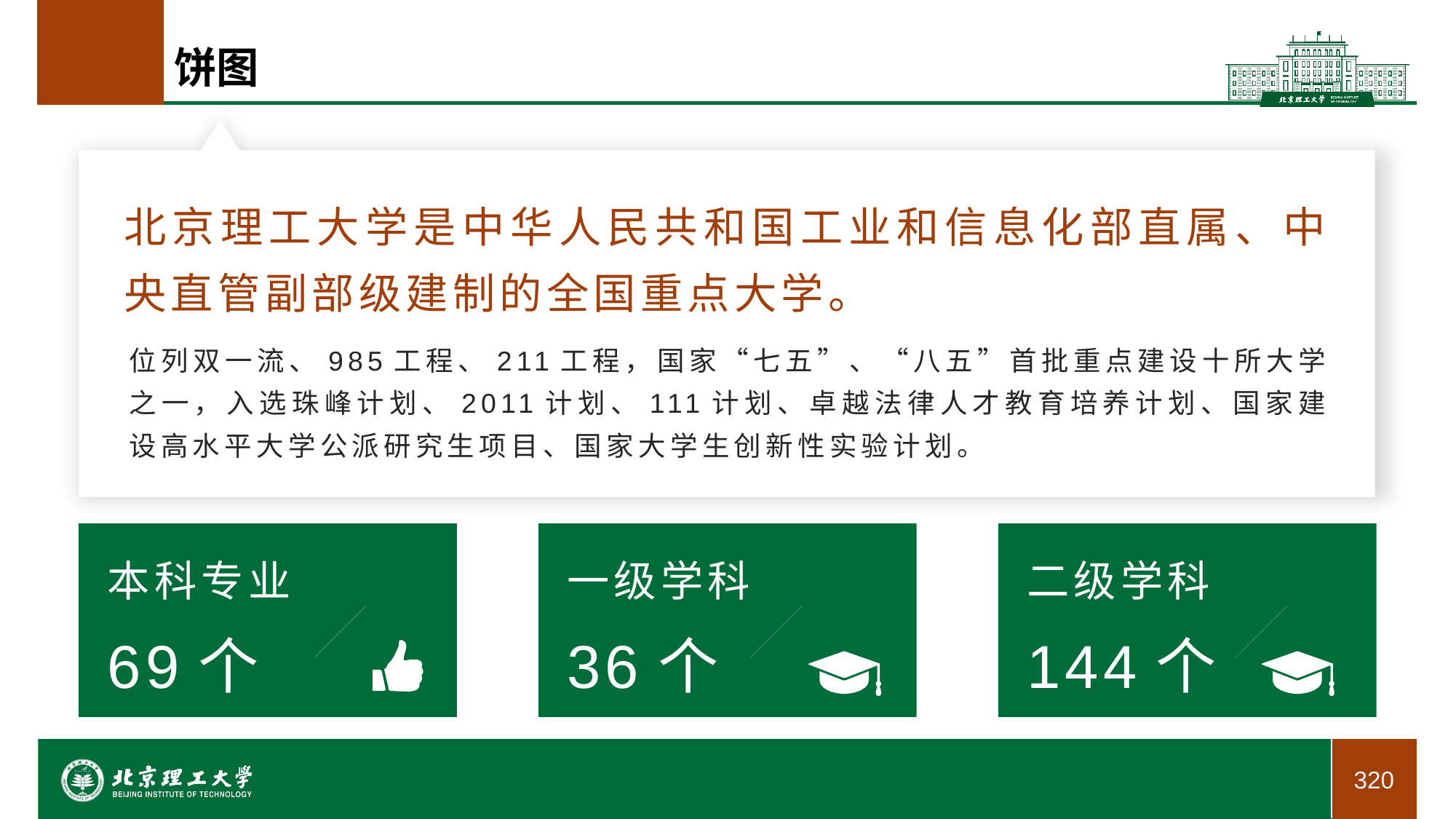

# 饼图

北京理工大学是中华人民共和国工业和信息化部直属、中央直管副部级建制的全国重点大学。
位列双一流、985工程、211工程，国家“七五”、“八五”首批重点建设十所大学之一，入选珠峰计划、2011计划、111计划、卓越法律人才教育培养计划、国家建设高水平大学公派研究生项目、国家大学生创新性实验计划。

本科专业
一级学科
二级学科
69个
36个
144个